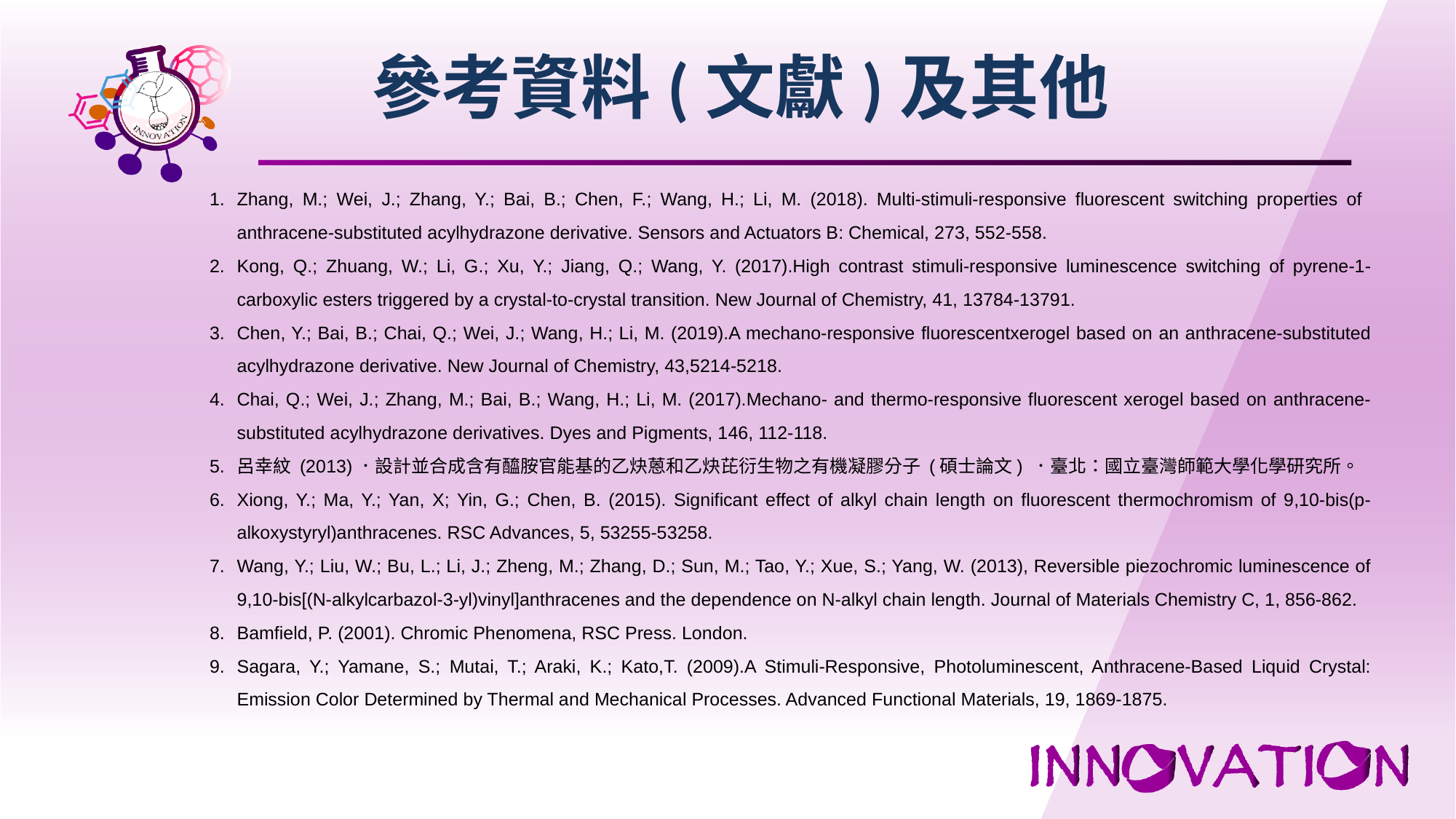

參考資料(文獻)及其他
Zhang, M.; Wei, J.; Zhang, Y.; Bai, B.; Chen, F.; Wang, H.; Li, M. (2018). Multi-stimuli-responsive fluorescent switching properties of  anthracene-substituted acylhydrazone derivative. Sensors and Actuators B: Chemical, 273, 552-558.
Kong, Q.; Zhuang, W.; Li, G.; Xu, Y.; Jiang, Q.; Wang, Y. (2017).High contrast stimuli-responsive luminescence switching of pyrene-1-carboxylic esters triggered by a crystal-to-crystal transition. New Journal of Chemistry, 41, 13784-13791.
Chen, Y.; Bai, B.; Chai, Q.; Wei, J.; Wang, H.; Li, M. (2019).A mechano-responsive fluorescentxerogel based on an anthracene-substituted acylhydrazone derivative. New Journal of Chemistry, 43,5214-5218.
Chai, Q.; Wei, J.; Zhang, M.; Bai, B.; Wang, H.; Li, M. (2017).Mechano- and thermo-responsive fluorescent xerogel based on anthracene-substituted acylhydrazone derivatives. Dyes and Pigments, 146, 112-118.
呂幸紋 (2013)．設計並合成含有醯胺官能基的乙炔蒽和乙炔芘衍生物之有機凝膠分子 (碩士論文) ．臺北：國立臺灣師範大學化學研究所。
Xiong, Y.; Ma, Y.; Yan, X; Yin, G.; Chen, B. (2015). Significant effect of alkyl chain length on fluorescent thermochromism of 9,10-bis(p-alkoxystyryl)anthracenes. RSC Advances, 5, 53255-53258.
Wang, Y.; Liu, W.; Bu, L.; Li, J.; Zheng, M.; Zhang, D.; Sun, M.; Tao, Y.; Xue, S.; Yang, W. (2013), Reversible piezochromic luminescence of 9,10-bis[(N-alkylcarbazol-3-yl)vinyl]anthracenes and the dependence on N-alkyl chain length. Journal of Materials Chemistry C, 1, 856-862.
Bamfield, P. (2001). Chromic Phenomena, RSC Press. London.
Sagara, Y.; Yamane, S.; Mutai, T.; Araki, K.; Kato,T. (2009).A Stimuli‐Responsive, Photoluminescent, Anthracene‐Based Liquid Crystal: Emission Color Determined by Thermal and Mechanical Processes. Advanced Functional Materials, 19, 1869-1875.